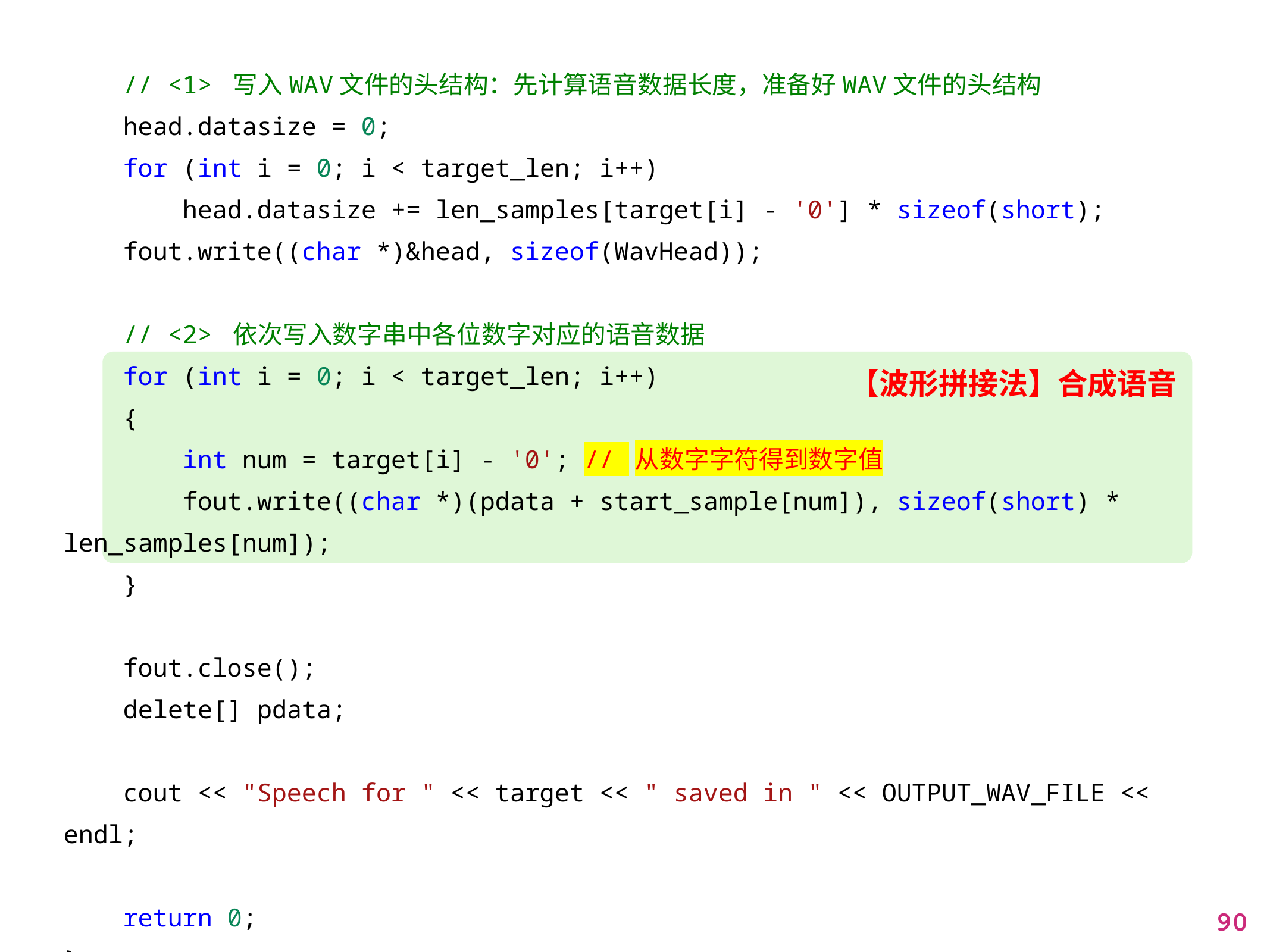

// <1> 写入WAV文件的头结构：先计算语音数据长度，准备好WAV文件的头结构
    head.datasize = 0;
    for (int i = 0; i < target_len; i++)
        head.datasize += len_samples[target[i] - '0'] * sizeof(short);
    fout.write((char *)&head, sizeof(WavHead));
    // <2> 依次写入数字串中各位数字对应的语音数据
    for (int i = 0; i < target_len; i++)
    {
        int num = target[i] - '0'; // 从数字字符得到数字值
        fout.write((char *)(pdata + start_sample[num]), sizeof(short) * len_samples[num]);
    }
    fout.close();
    delete[] pdata;

    cout << "Speech for " << target << " saved in " << OUTPUT_WAV_FILE << endl;
    return 0;
}

【波形拼接法】合成语音
90